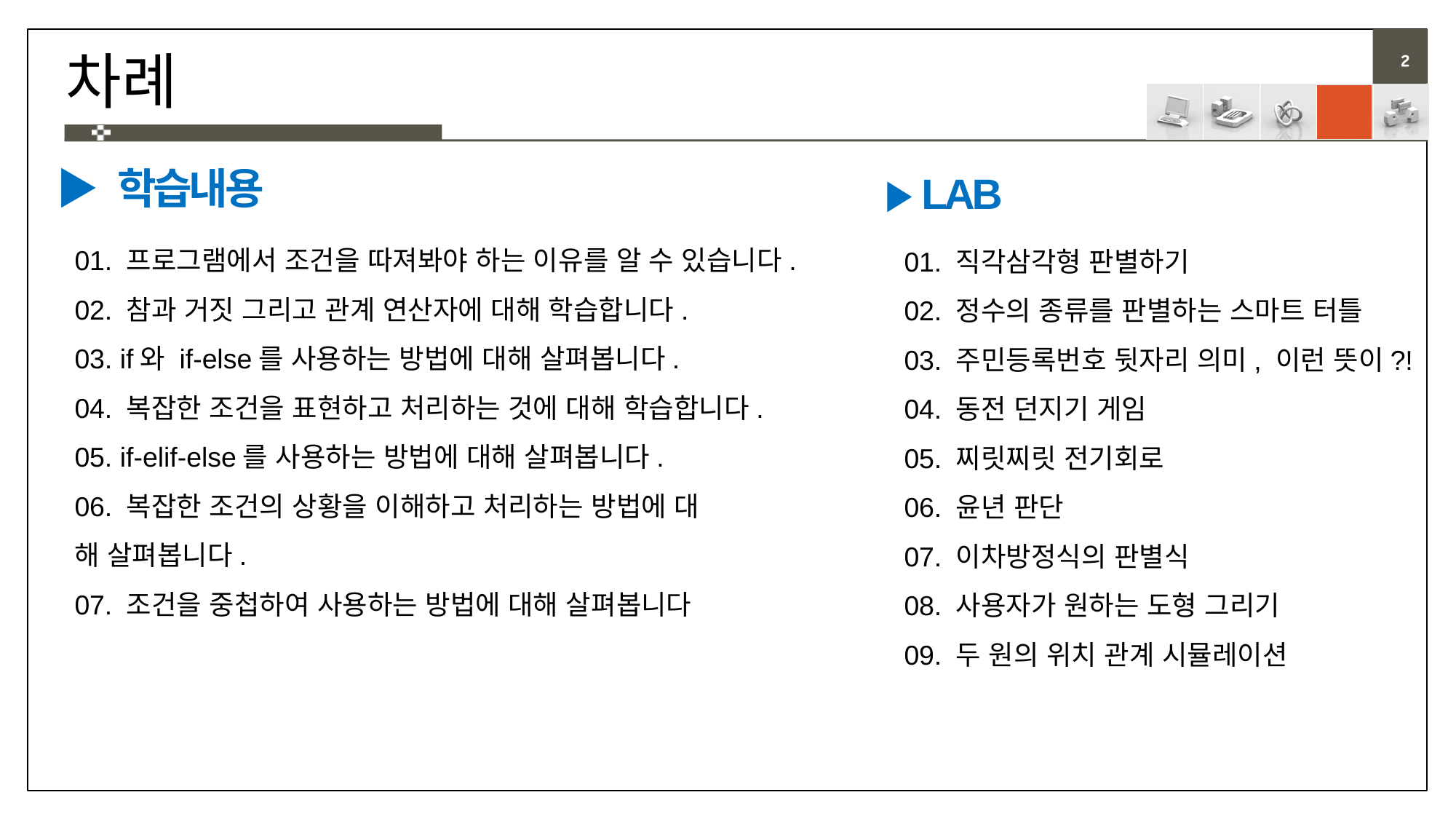

# 차례
▶ 학습내용
▶ LAB
01. 프로그램에서 조건을 따져봐야 하는 이유를 알 수 있습니다.
02. 참과 거짓 그리고 관계 연산자에 대해 학습합니다.
03. if와 if-else를 사용하는 방법에 대해 살펴봅니다.
04. 복잡한 조건을 표현하고 처리하는 것에 대해 학습합니다.
05. if-elif-else를 사용하는 방법에 대해 살펴봅니다.
06. 복잡한 조건의 상황을 이해하고 처리하는 방법에 대
해 살펴봅니다.
07. 조건을 중첩하여 사용하는 방법에 대해 살펴봅니다
01. 직각삼각형 판별하기
02. 정수의 종류를 판별하는 스마트 터틀
03. 주민등록번호 뒷자리 의미, 이런 뜻이?!
04. 동전 던지기 게임
05. 찌릿찌릿 전기회로
06. 윤년 판단
07. 이차방정식의 판별식
08. 사용자가 원하는 도형 그리기
09. 두 원의 위치 관계 시뮬레이션